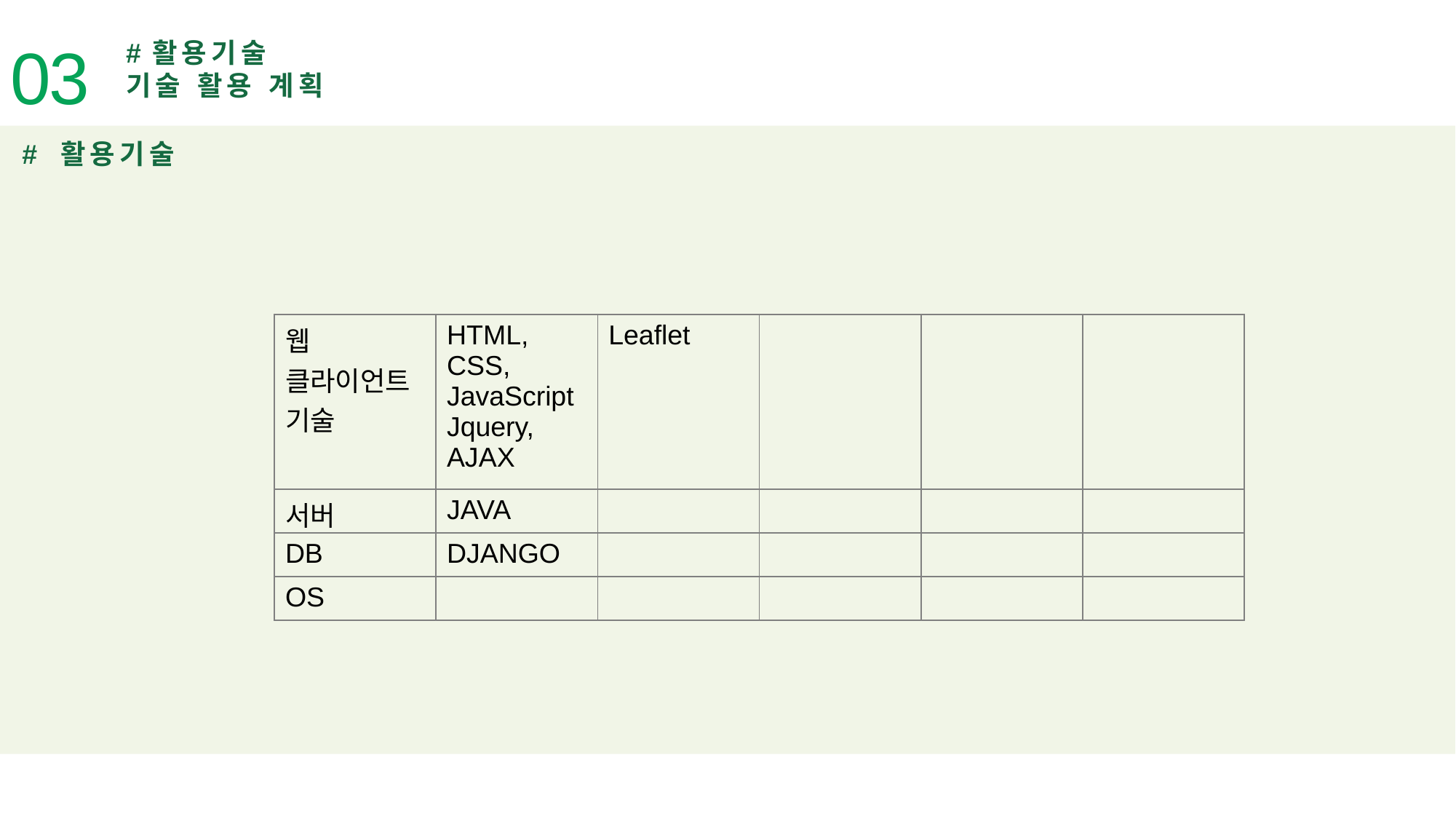

03
#활용기술
기술 활용 계획

# 활용기술
| 웹 클라이언트 기술 | HTML, CSS, JavaScript Jquery, AJAX | Leaflet |  |  |  |
| --- | --- | --- | --- | --- | --- |
| 서버 | JAVA |  |  |  |  |
| DB | DJANGO |  |  |  |  |
| OS |  |  |  |  |  |